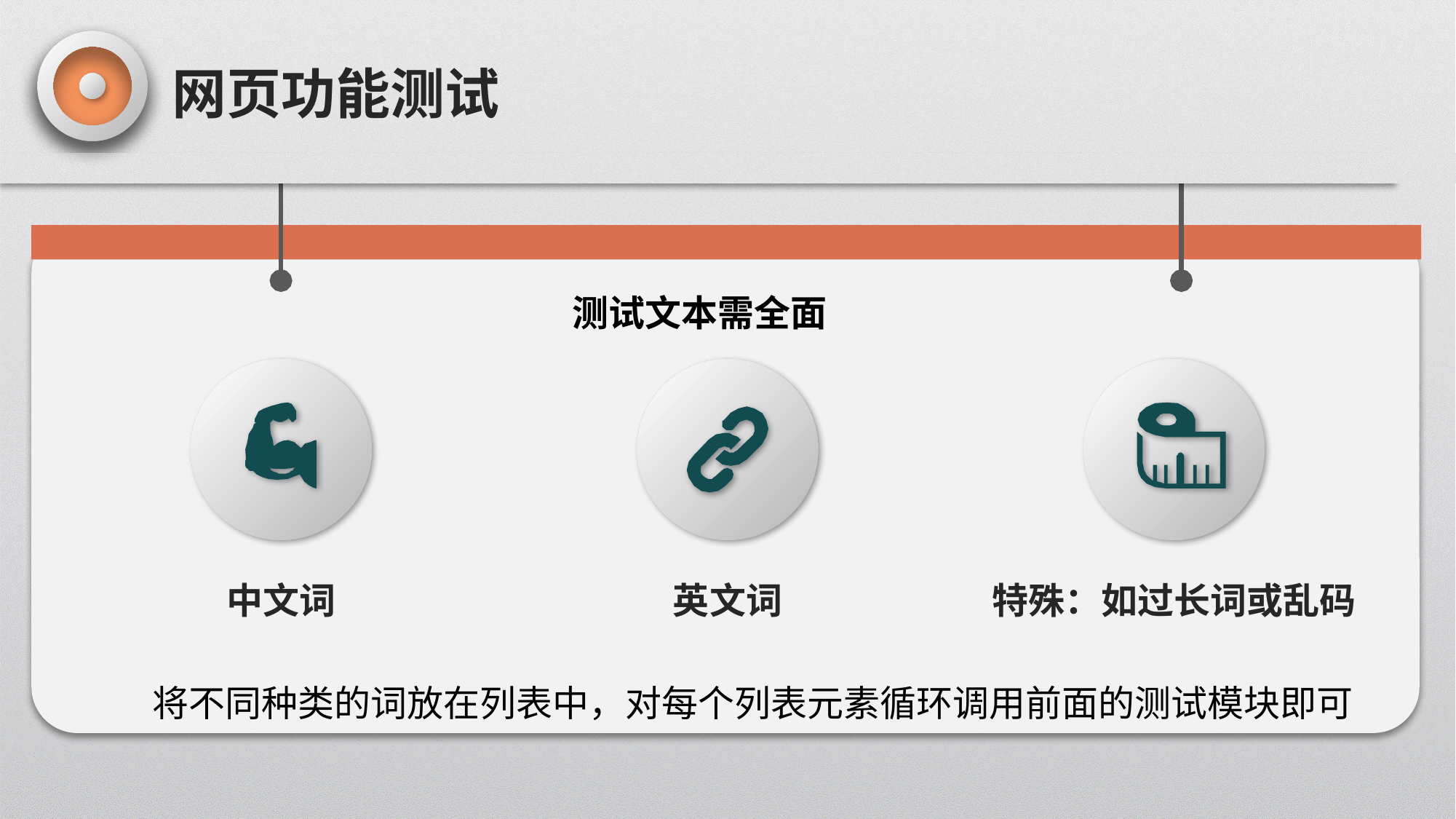

网页功能测试

测试文本需全面

中文词
英文词
特殊：如过长词或乱码
将不同种类的词放在列表中，对每个列表元素循环调用前面的测试模块即可